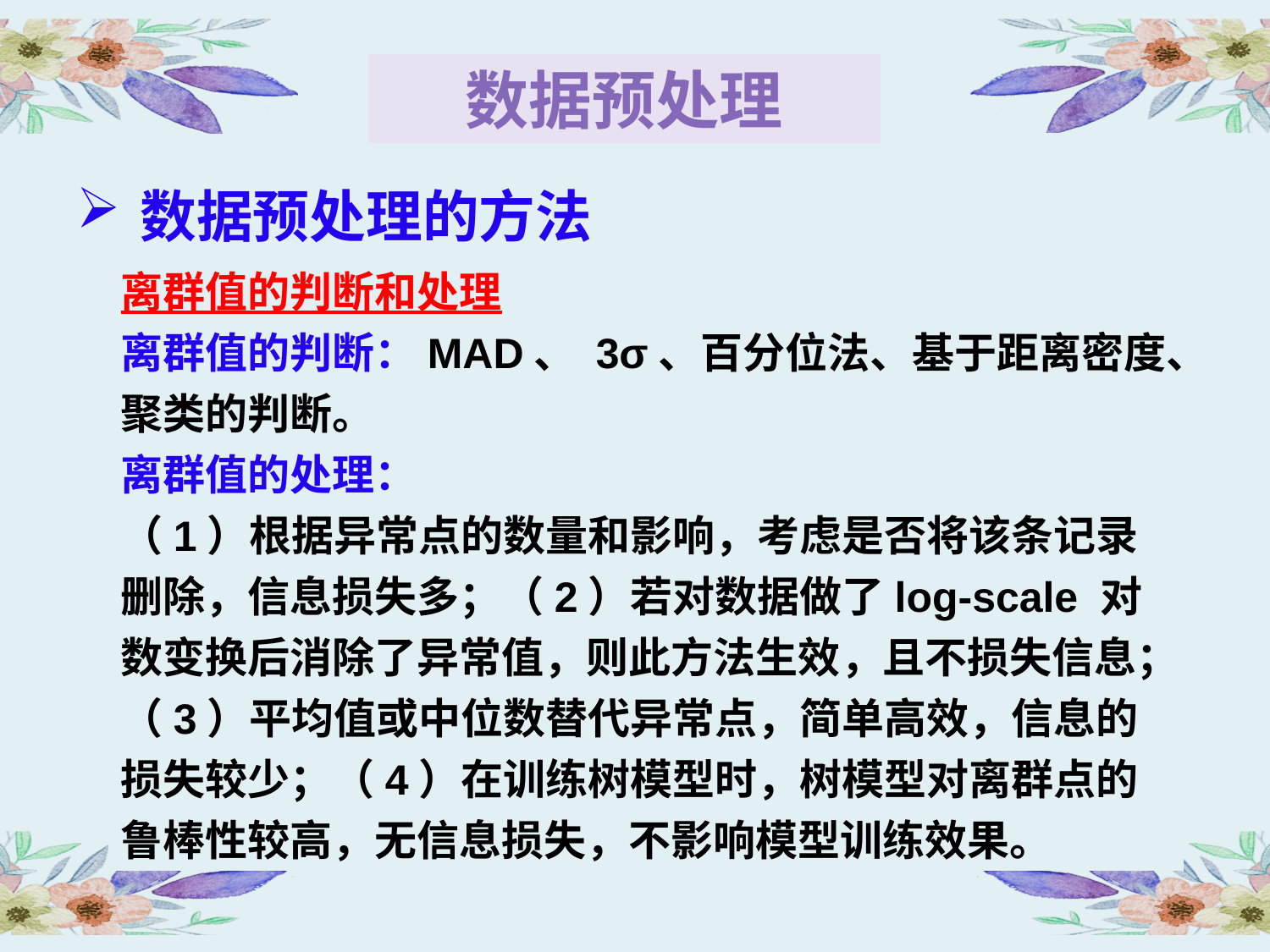

数据预处理
数据预处理的方法
离群值的判断和处理
离群值的判断：MAD、 3σ、百分位法、基于距离密度、聚类的判断。
离群值的处理：
（1）根据异常点的数量和影响，考虑是否将该条记录删除，信息损失多；（2）若对数据做了log-scale 对数变换后消除了异常值，则此方法生效，且不损失信息；（3）平均值或中位数替代异常点，简单高效，信息的损失较少；（4）在训练树模型时，树模型对离群点的鲁棒性较高，无信息损失，不影响模型训练效果。